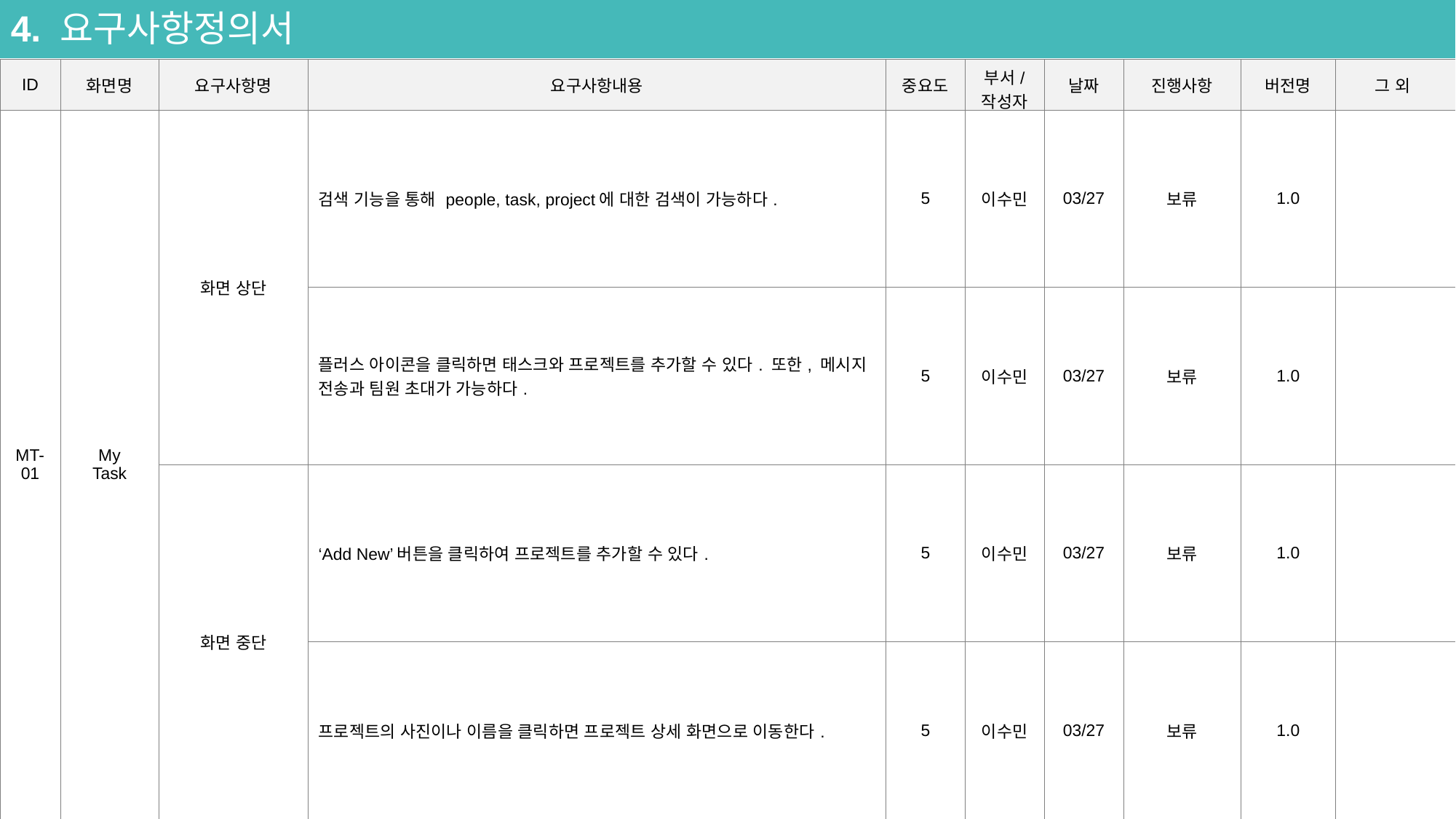

4. 요구사항정의서

| ID | 화면명 | 요구사항명 | 요구사항내용 | 중요도 | 부서/ 작성자 | 날짜 | 진행사항 | 버전명 | 그 외 |
| --- | --- | --- | --- | --- | --- | --- | --- | --- | --- |
| MT-01 | My Task | 화면 상단 | 검색 기능을 통해 people, task, project에 대한 검색이 가능하다. | 5 | 이수민 | 03/27 | 보류 | 1.0 |  |
|  |  |  | 플러스 아이콘을 클릭하면 태스크와 프로젝트를 추가할 수 있다. 또한, 메시지 전송과 팀원 초대가 가능하다. | 5 | 이수민 | 03/27 | 보류 | 1.0 |  |
|  |  | 화면 중단 | ‘Add New’버튼을 클릭하여 프로젝트를 추가할 수 있다. | 5 | 이수민 | 03/27 | 보류 | 1.0 |  |
|  |  |  | 프로젝트의 사진이나 이름을 클릭하면 프로젝트 상세 화면으로 이동한다. | 5 | 이수민 | 03/27 | 보류 | 1.0 |  |